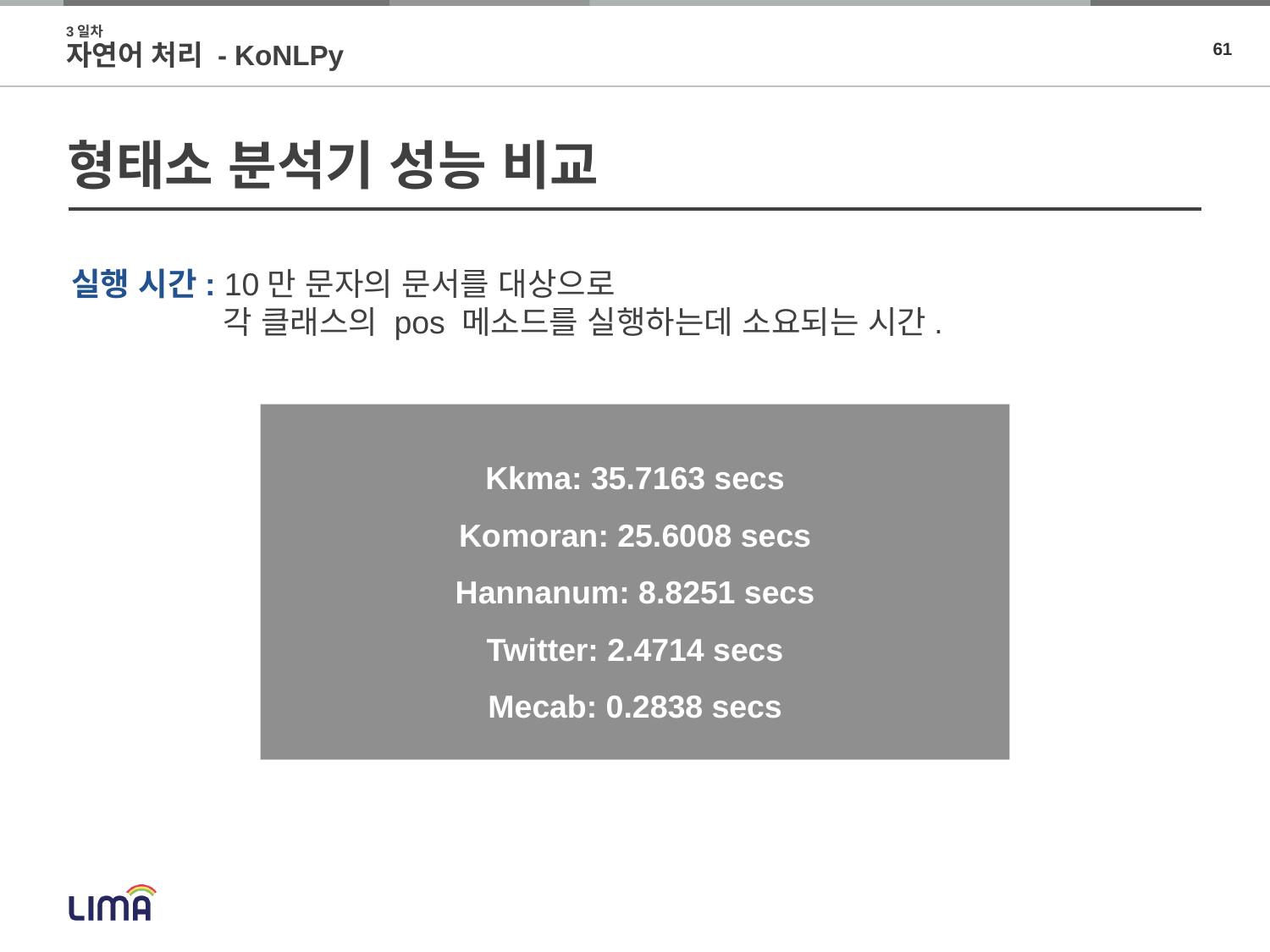

3일차
자연어 처리 - KoNLPy
# 형태소 분석기 성능 비교
실행 시간: 10만 문자의 문서를 대상으로
                 각 클래스의 pos 메소드를 실행하는데 소요되는 시간.
Kkma: 35.7163 secs
Komoran: 25.6008 secs
Hannanum: 8.8251 secs
Twitter: 2.4714 secs
Mecab: 0.2838 secs